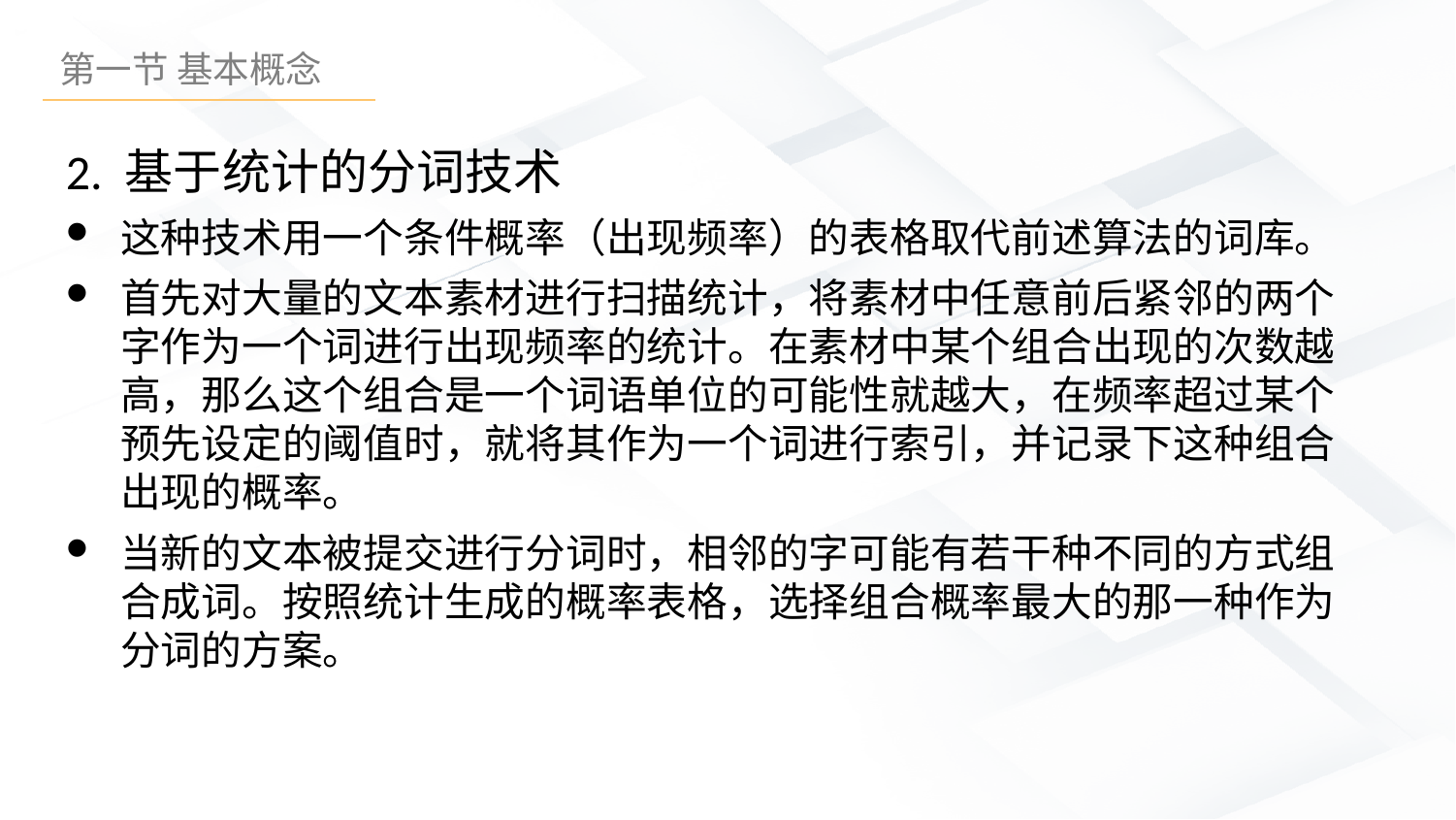

2. 基于统计的分词技术
这种技术用一个条件概率（出现频率）的表格取代前述算法的词库。
首先对大量的文本素材进行扫描统计，将素材中任意前后紧邻的两个字作为一个词进行出现频率的统计。在素材中某个组合出现的次数越高，那么这个组合是一个词语单位的可能性就越大，在频率超过某个预先设定的阈值时，就将其作为一个词进行索引，并记录下这种组合出现的概率。
当新的文本被提交进行分词时，相邻的字可能有若干种不同的方式组合成词。按照统计生成的概率表格，选择组合概率最大的那一种作为分词的方案。